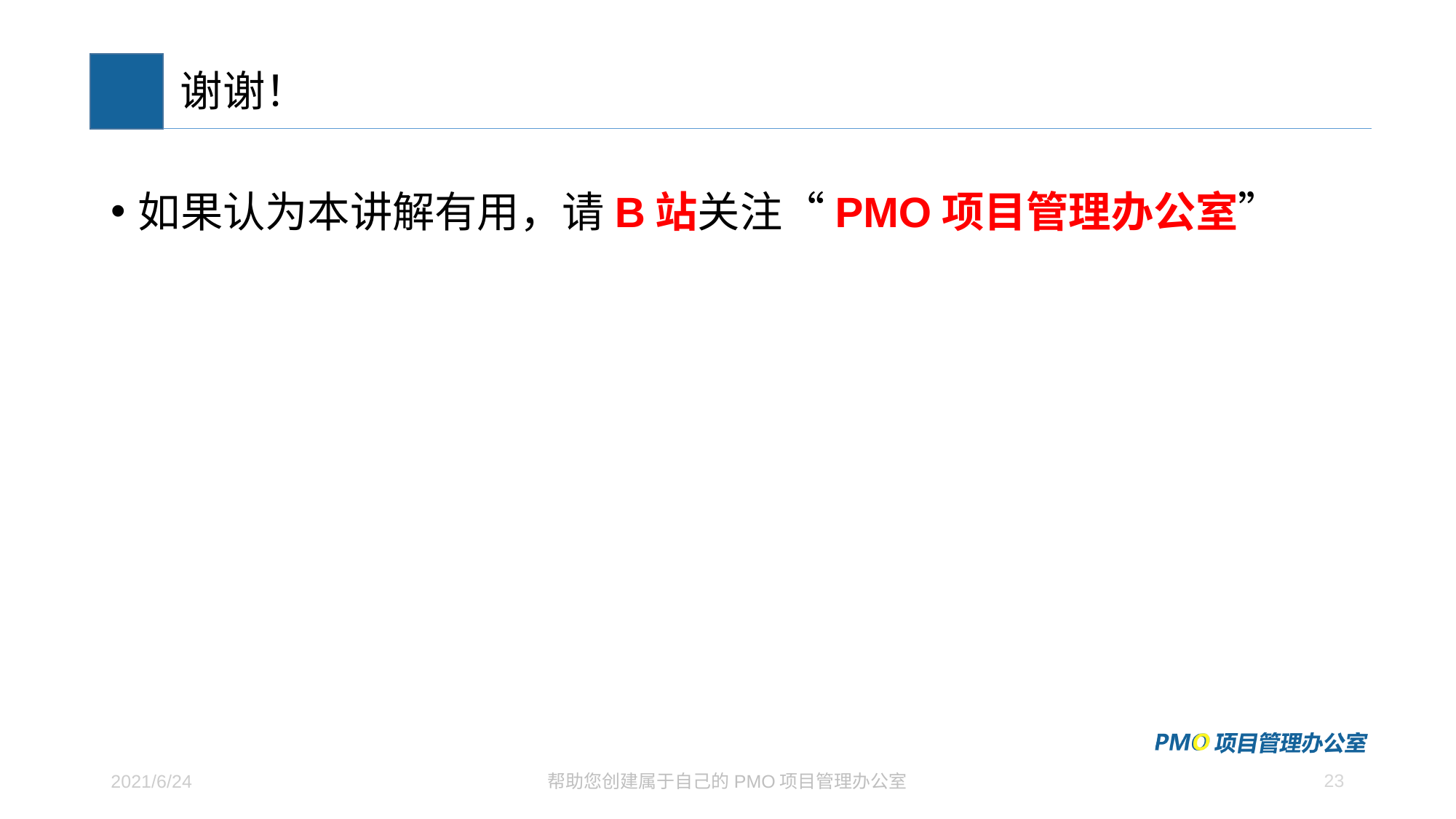

# 谢谢！
如果认为本讲解有用，请B站关注“PMO项目管理办公室”
23
2021/6/24
帮助您创建属于自己的PMO项目管理办公室